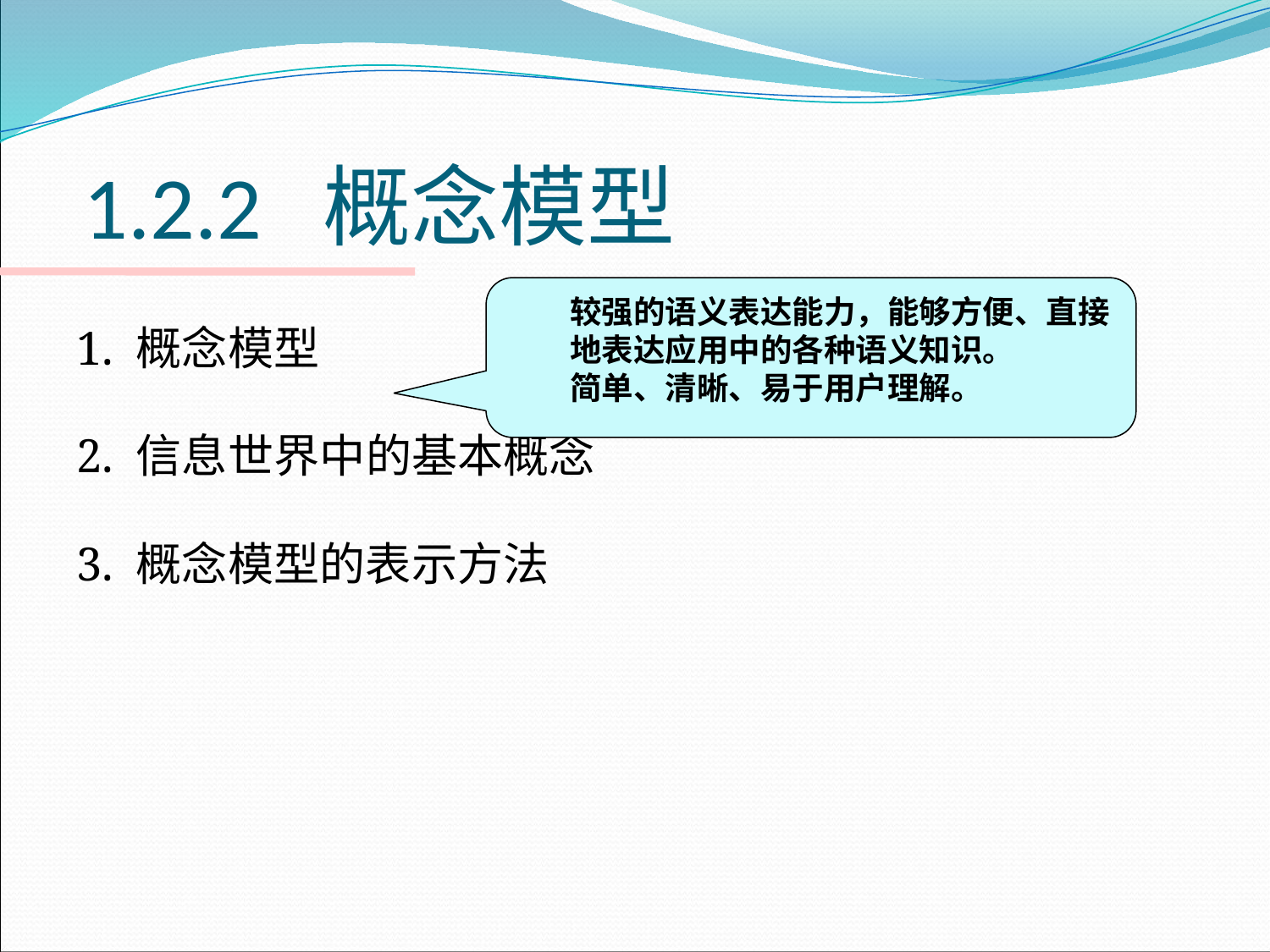

# 1.2.2  概念模型
1. 概念模型
2. 信息世界中的基本概念
3. 概念模型的表示方法
较强的语义表达能力，能够方便、直接地表达应用中的各种语义知识。
简单、清晰、易于用户理解。
44